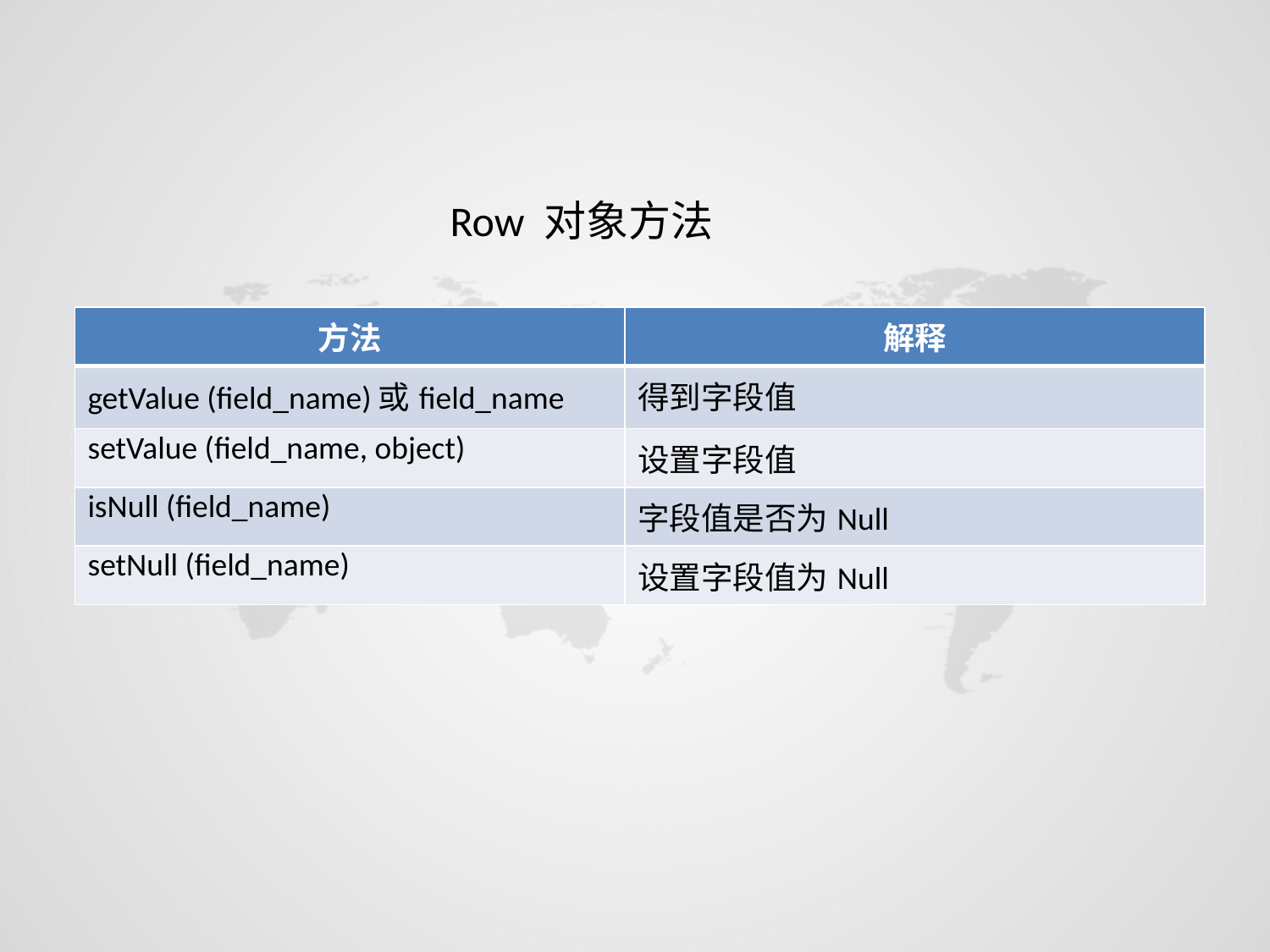

Row 对象方法
| 方法 | 解释 |
| --- | --- |
| getValue (field\_name)或field\_name | 得到字段值 |
| setValue (field\_name, object) | 设置字段值 |
| isNull (field\_name) | 字段值是否为Null |
| setNull (field\_name) | 设置字段值为Null |